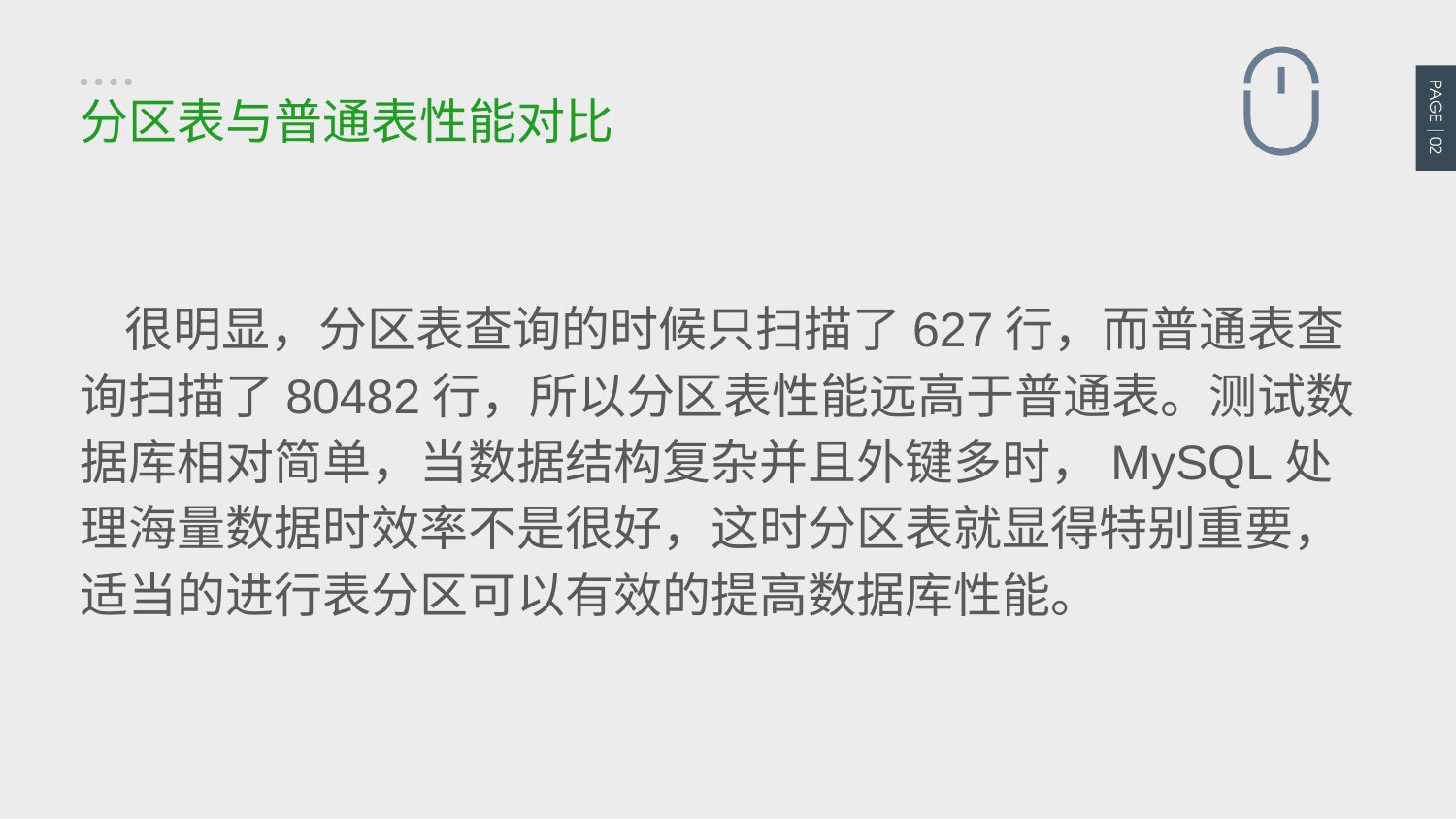

PAGE   02
分区表与普通表性能对比

    很明显，分区表查询的时候只扫描了627行，而普通表查询扫描了80482行，所以分区表性能远高于普通表。测试数据库相对简单，当数据结构复杂并且外键多时，MySQL处理海量数据时效率不是很好，这时分区表就显得特别重要，适当的进行表分区可以有效的提高数据库性能。